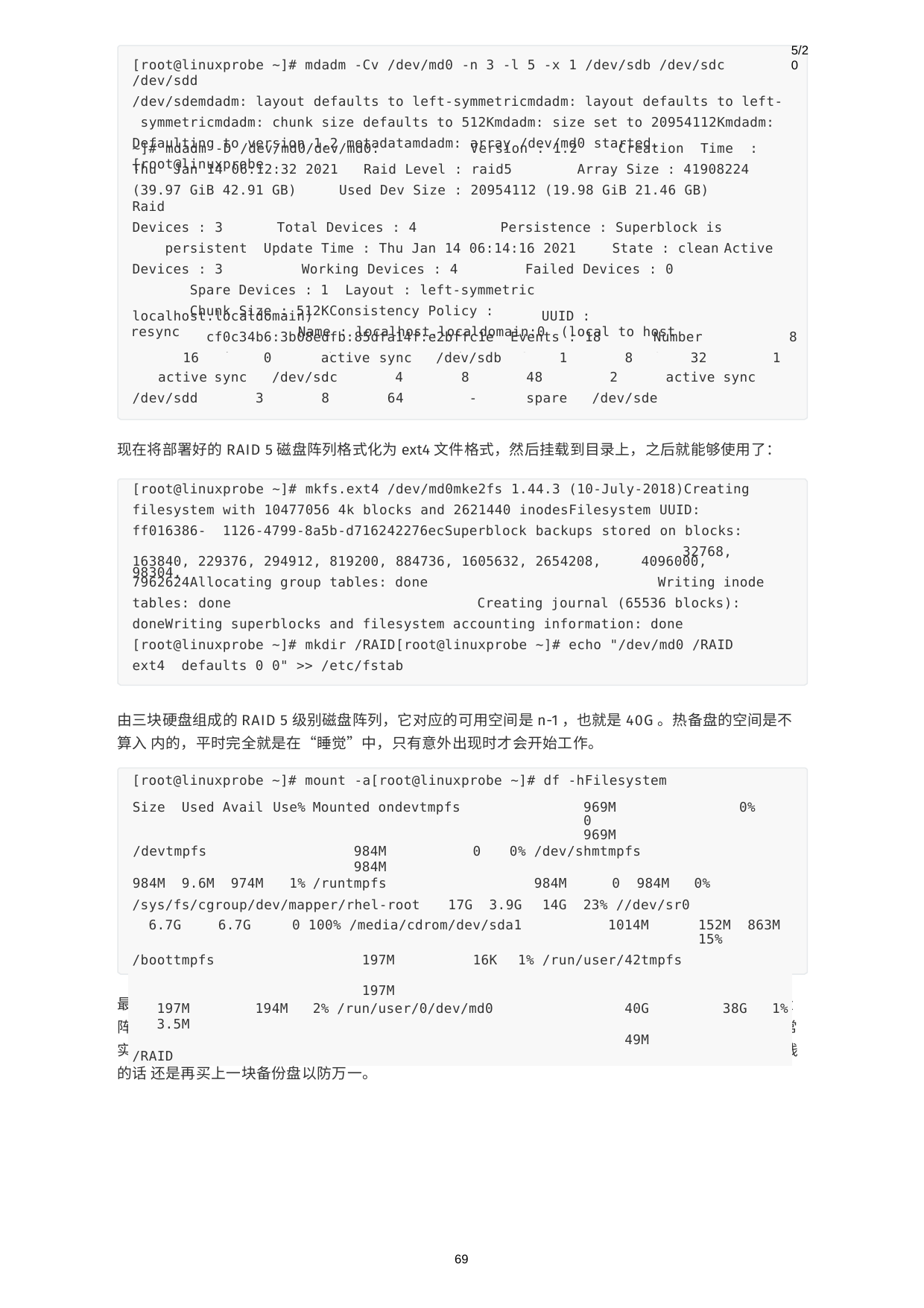

5/20

[root@linuxprobe ~]# mdadm -Cv /dev/md0 -n 3 -l 5 -x 1 /dev/sdb /dev/sdc /dev/sdd
/dev/sdemdadm: layout defaults to left-symmetricmdadm: layout defaults to left-  symmetricmdadm: chunk size defaults to 512Kmdadm: size set to 20954112Kmdadm:  Defaulting to version 1.2 metadatamdadm: array /dev/md0 started.[root@linuxprobe
~]# mdadm -D /dev/md0/dev/md0:	Version : 1.2	Creation  Time  :  Thu  Jan 14 06:12:32 2021	Raid Level : raid5	Array Size : 41908224
(39.97 GiB 42.91 GB)	Used Dev Size : 20954112 (19.98 GiB 21.46 GB)	Raid
Devices : 3	Total Devices : 4	Persistence : Superblock is persistent  Update Time : Thu Jan 14 06:14:16 2021	State : clean	Active
Devices : 3	Working Devices : 4	Failed Devices : 0	Spare Devices : 1  Layout : left-symmetric		Chunk Size : 512KConsistency Policy :
resync	Name : localhost.localdomain:0	(local to host
localhost.localdomain)			UUID : cf0c34b6:3b08edfb:85dfa14f:e2bffc1e  Events : 18	Number	Major	Minor	RaidDevice State	0
8
| 16 |  | 0 |  | active | sync | /dev/sdb |  | 1 |  | 8 | 32 | 1 |
| --- | --- | --- | --- | --- | --- | --- | --- | --- | --- | --- | --- | --- |
| active | sync |  |  | /dev/sdc | 4 | 8 | 48 |  | 2 |  | active sync |  |
| /dev/sdd | 3 |  | 8 |  | 64 | - | spare |  | /dev/sde |  |  |  |
现在将部署好的RAID 5磁盘阵列格式化为ext4文件格式，然后挂载到目录上，之后就能够使用了：

[root@linuxprobe ~]# mkfs.ext4 /dev/md0mke2fs 1.44.3 (10-July-2018)Creating  filesystem with 10477056 4k blocks and 2621440 inodesFilesystem UUID: ff016386-  1126-4799-8a5b-d716242276ecSuperblock backups stored on blocks:	32768, 98304,

163840, 229376, 294912, 819200, 884736, 1605632, 2654208,
7962624Allocating group tables: done
4096000,
Writing inode
tables: done	Creating journal (65536 blocks):  doneWriting superblocks and filesystem accounting information: done  [root@linuxprobe ~]# mkdir /RAID[root@linuxprobe ~]# echo "/dev/md0 /RAID ext4  defaults 0 0" >> /etc/fstab

由三块硬盘组成的RAID 5级别磁盘阵列，它对应的可用空间是n-1，也就是40G。热备盘的空间是不算入 内的，平时完全就是在“睡觉”中，只有意外出现时才会开始工作。

[root@linuxprobe ~]# mount -a[root@linuxprobe ~]# df -hFilesystem

| Size Used | Avail |  | Use% | Mounted ondevtmpfs |  | 969M 0 969M |  | 0% |  |
| --- | --- | --- | --- | --- | --- | --- | --- | --- | --- |
| /devtmpfs |  |  |  | 984M 0 984M | 0% | /dev/shmtmpfs |  |  |  |
| 984M 9.6M | 974M |  | 1% | /runtmpfs |  | 984M 0 984M 0% |  |  |  |
| /sys/fs/cgroup/dev/mapper/rhel-root 17G 3.9G |  |  |  |  |  | 14G | 23% //dev/sr0 |  |  |
| 6.7G 6.7G 0 100% /media/cdrom/dev/sda1 |  |  |  |  |  |  | 1014M 152M 863M 15% |  |  |
| /boottmpfs |  |  |  | 197M 16K 197M | 1% /run/user/42tmpfs |  |  |  |  |
| 197M 3.5M |  | 194M |  | 2% /run/user/0/dev/md0 | 40G 49M |  |  | 38G | 1% |
| /RAID |  |  |  |  |  |  |  |  |  |
最后是见证奇迹的时刻！我们再次把硬盘设备/dev/sdb移出磁盘阵列，然后迅速查看/dev/md0磁盘阵 列的状态，就会发现备份盘已经被自动顶替上去并开始了数据同步。RAID中的这种备份盘技术非常实  用，可以在保证RAID磁盘阵列数据安全性的基础上进一步提高数据可靠性，所以，如果公司不差钱的话 还是再买上一块备份盘以防万一。
69